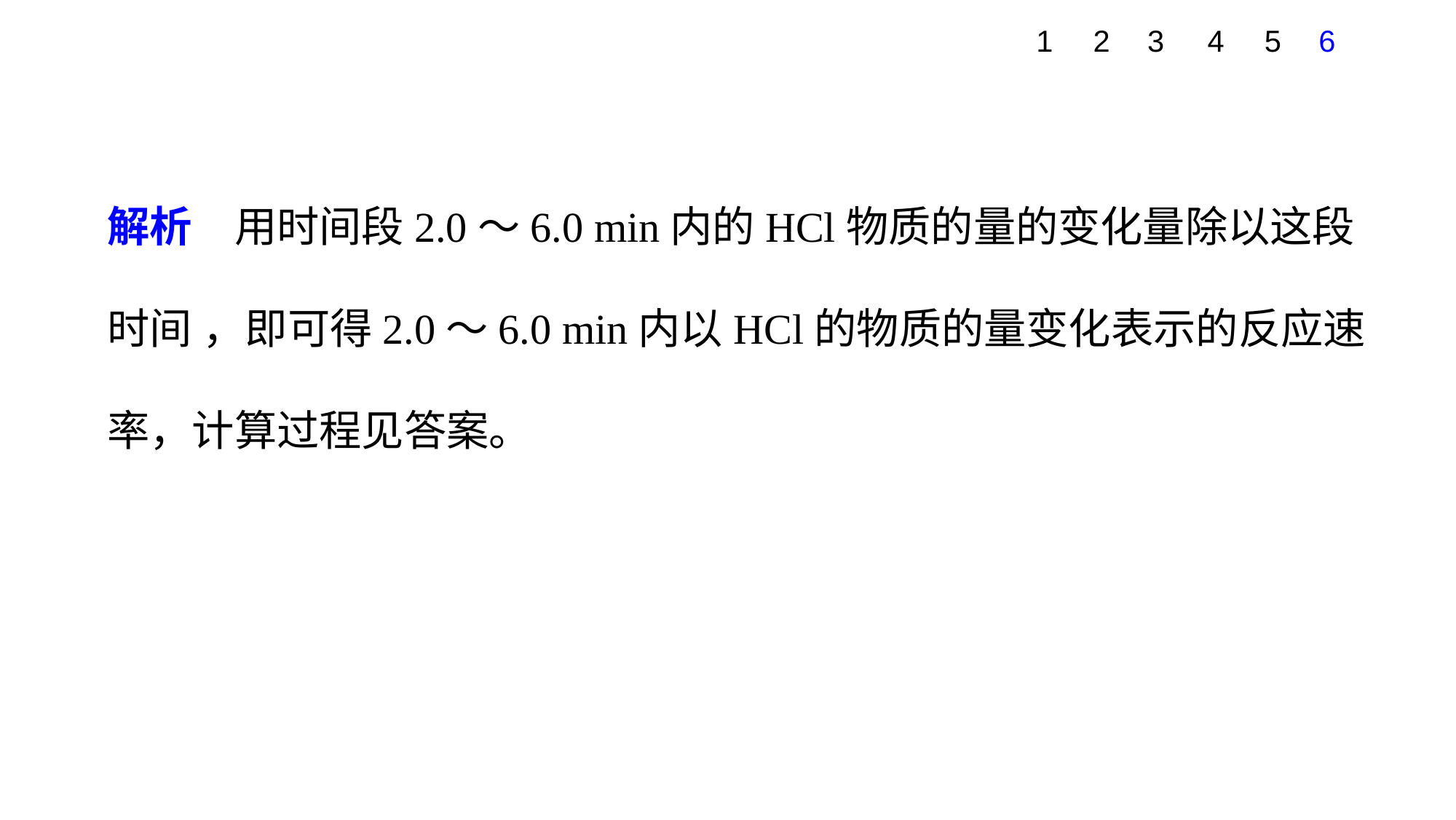

1
2
3
4
5
6
解析　用时间段2.0～6.0 min内的HCl物质的量的变化量除以这段时间 ，即可得2.0～6.0 min内以HCl的物质的量变化表示的反应速率，计算过程见答案。